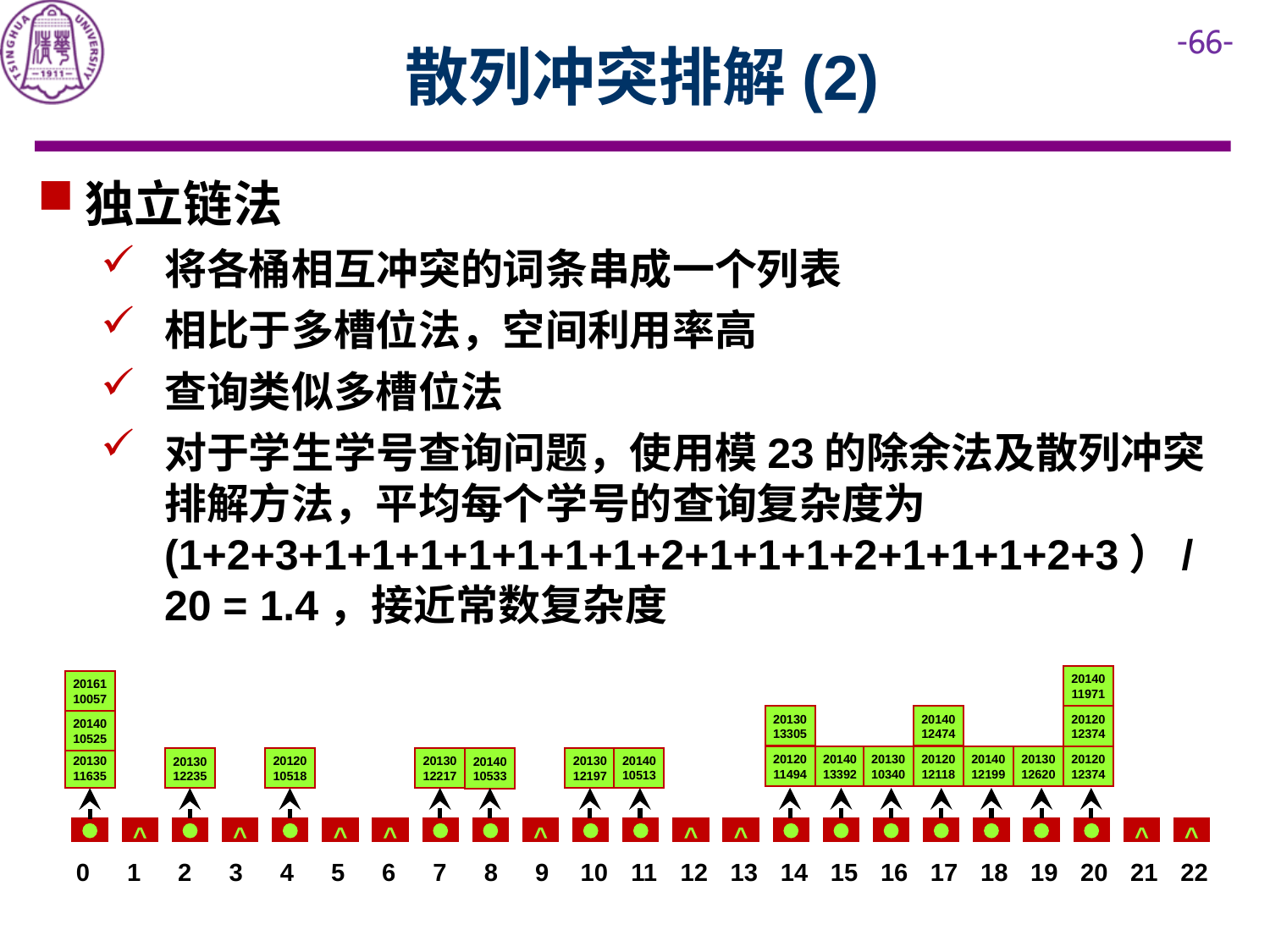

# 散列冲突排解(2)
独立链法
将各桶相互冲突的词条串成一个列表
相比于多槽位法，空间利用率高
查询类似多槽位法
对于学生学号查询问题，使用模23的除余法及散列冲突排解方法，平均每个学号的查询复杂度为(1+2+3+1+1+1+1+1+1+1+2+1+1+1+2+1+1+1+2+3）/20 = 1.4，接近常数复杂度
2014011971
2016110057
2013013305
2014012474
2012012374
2014010525
2012011494
2014013392
2013010340
2012012118
2014012199
2013012620
2012012374
2014010513
2012010518
2013012197
2013012217
2013011635
2013012235
2014010533

^

^

^
^

^

^
^

^
^
0
1
2
3
4
5
6
7
8
9
10
11
12
13
14
15
16
17
18
19
20
21
22